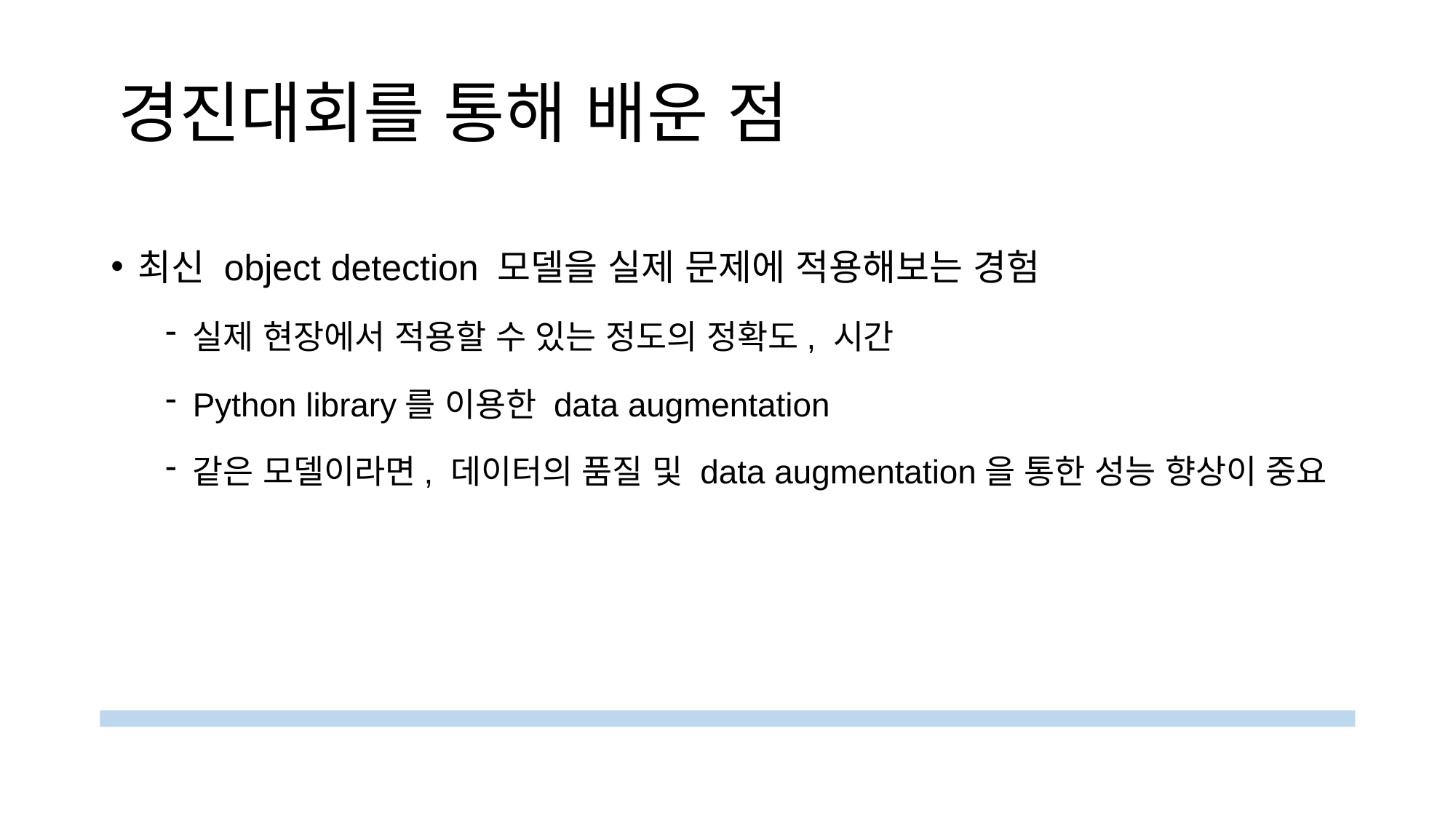

# 경진대회를 통해 배운 점
최신 object detection 모델을 실제 문제에 적용해보는 경험
실제 현장에서 적용할 수 있는 정도의 정확도, 시간
Python library를 이용한 data augmentation
같은 모델이라면, 데이터의 품질 및 data augmentation을 통한 성능 향상이 중요